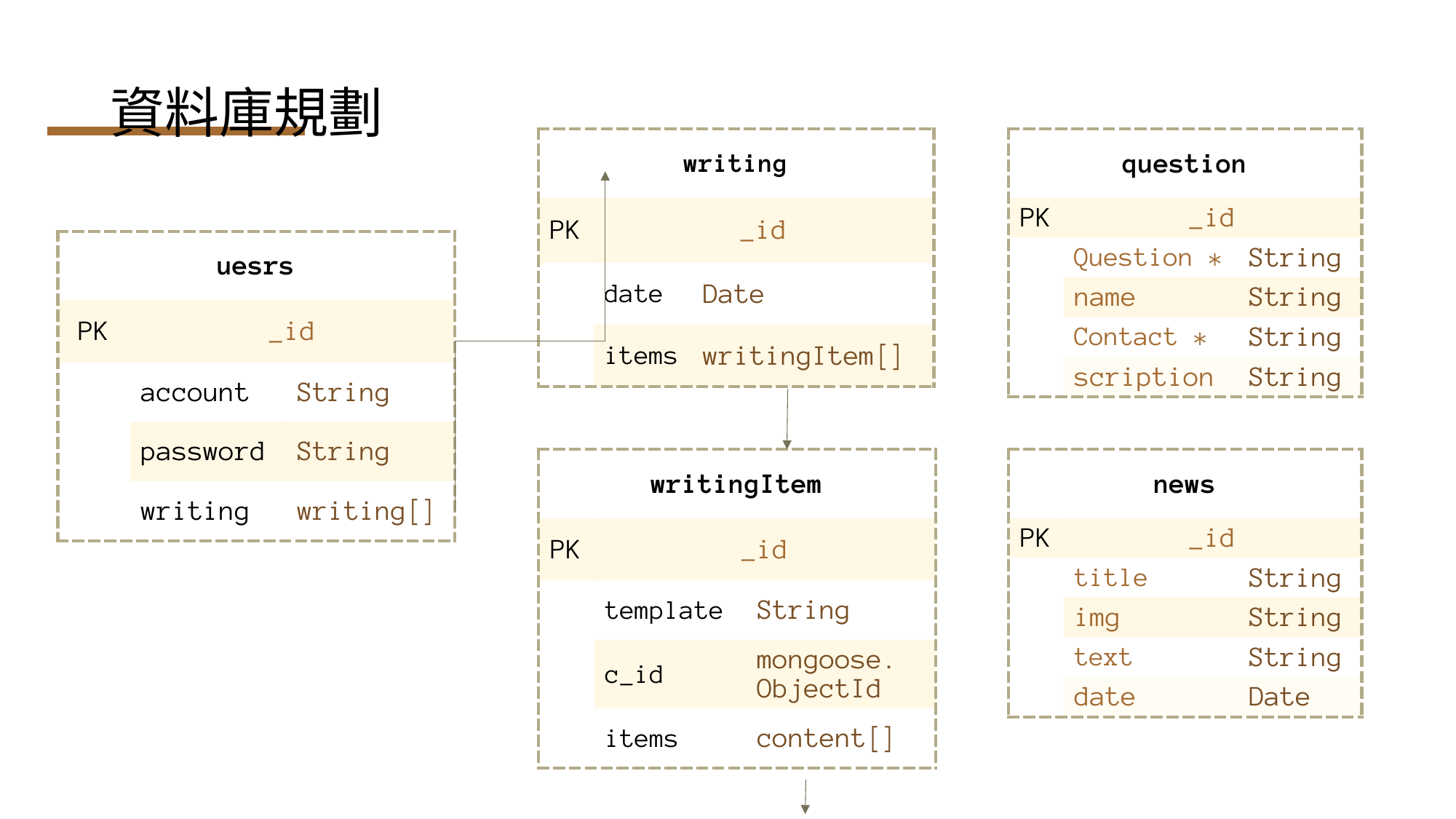

資料庫規劃
| writing | 便利貼 #postIt | 小說 #novel |
| --- | --- | --- |
| PK | \_id | 書名 \* |
|  | date | Date |
|  | items | writingItem[] |
| question | 便利貼 #postIt | 小說 #novel |
| --- | --- | --- |
| PK | \_id | 書名 \* |
|  | Question \* | String |
|  | name | String |
|  | Contact \* | String |
|  | scription | String |
| uesrs | 便利貼 #postIt | 小說 #novel |
| --- | --- | --- |
| PK | \_id | 書名 \* |
|  | account | String |
|  | password | String |
|  | writing | writing[] |
| writingItem | 便利貼 #postIt | 小說 #novel |
| --- | --- | --- |
| PK | \_id | 書名 \* |
|  | template | String |
|  | c\_id | mongoose. ObjectId |
|  | items | content[] |
| news | 便利貼 #postIt | 小說 #novel |
| --- | --- | --- |
| PK | \_id | 書名 \* |
|  | title | String |
|  | img | String |
|  | text | String |
|  | date | Date |